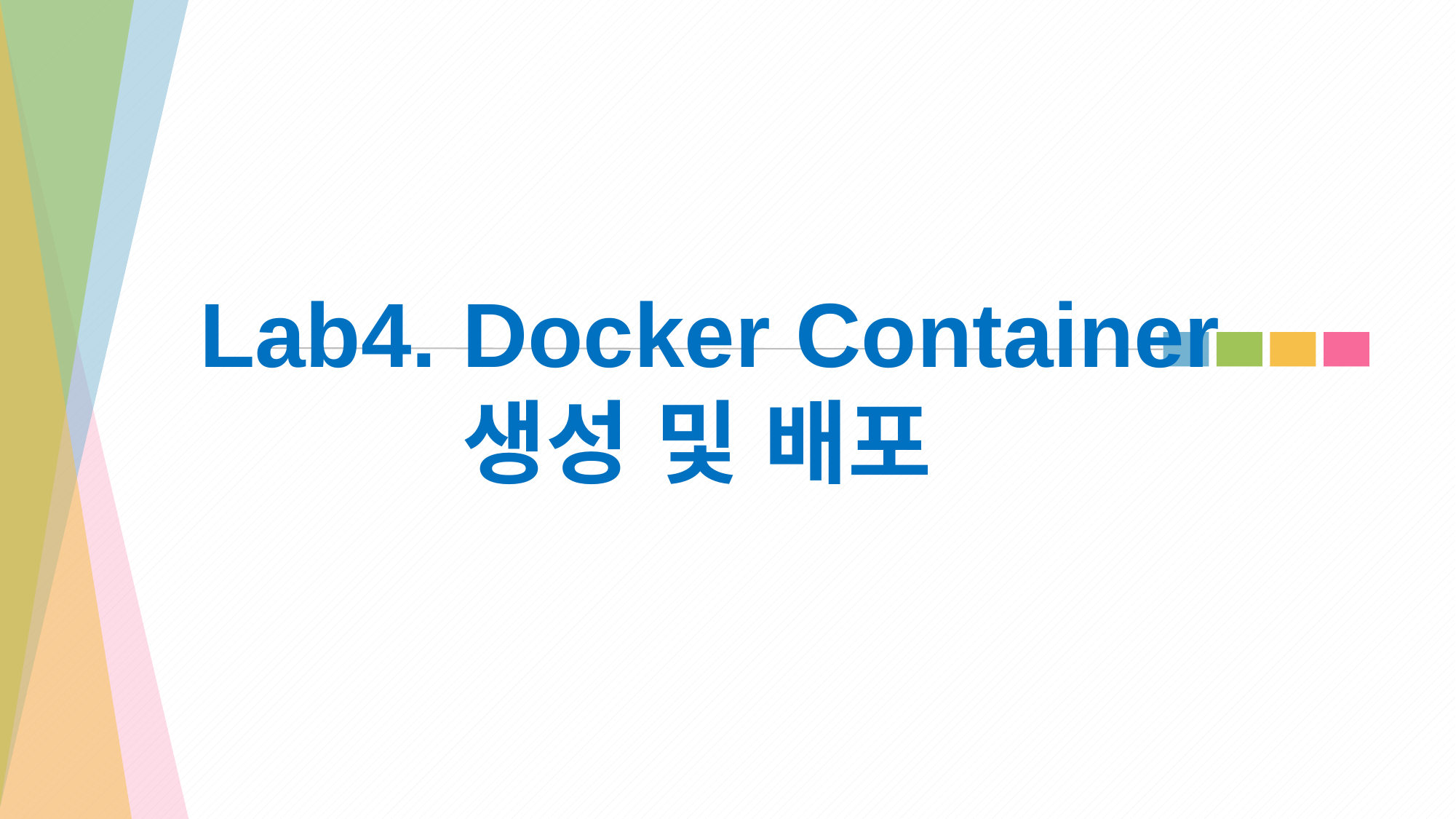

# Lab4. Docker Container 생성 및 배포